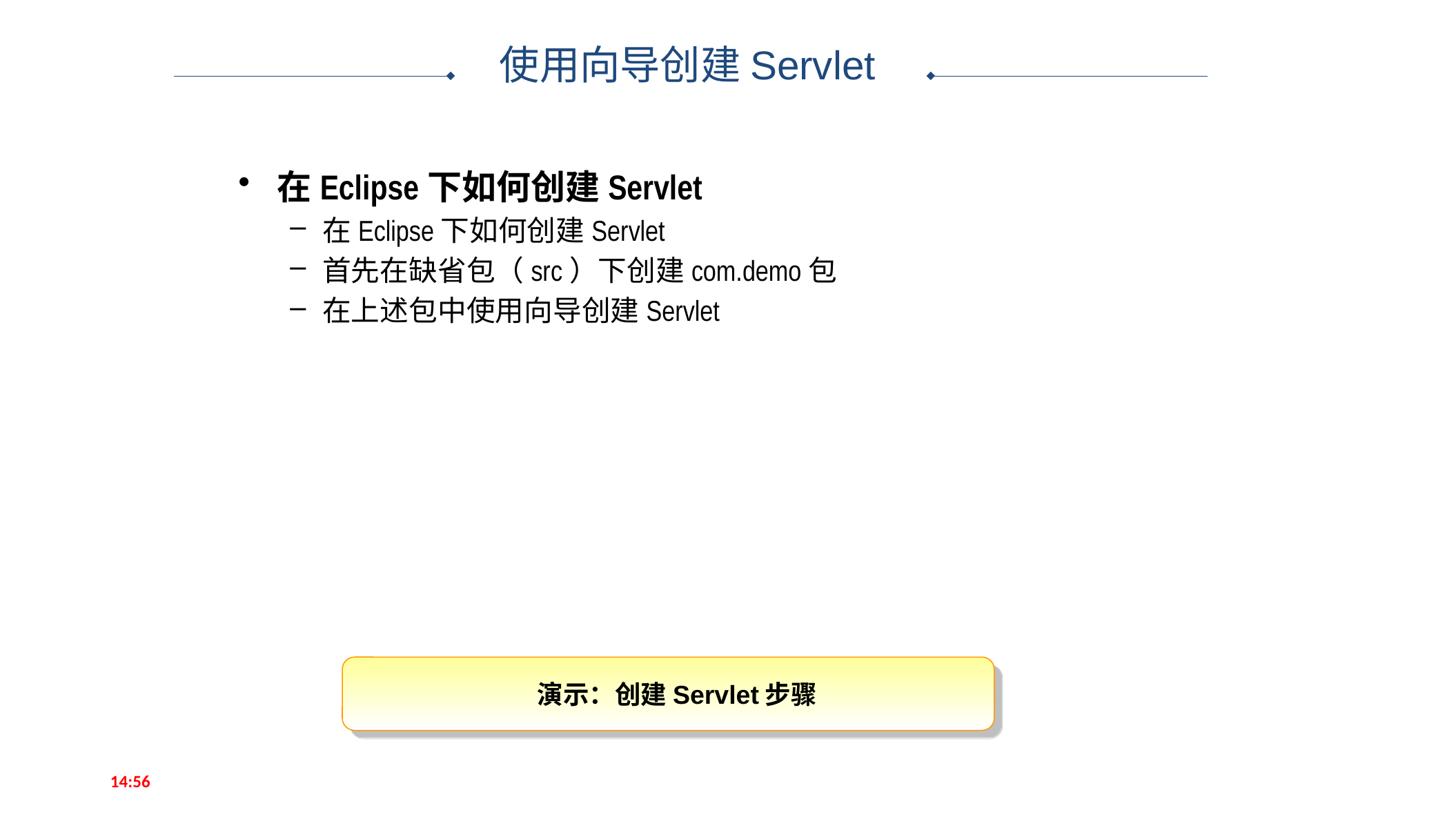

使用向导创建Servlet
在Eclipse下如何创建Servlet
在Eclipse下如何创建Servlet
首先在缺省包（src）下创建com.demo包
在上述包中使用向导创建Servlet
  演示：创建Servlet步骤
14:56